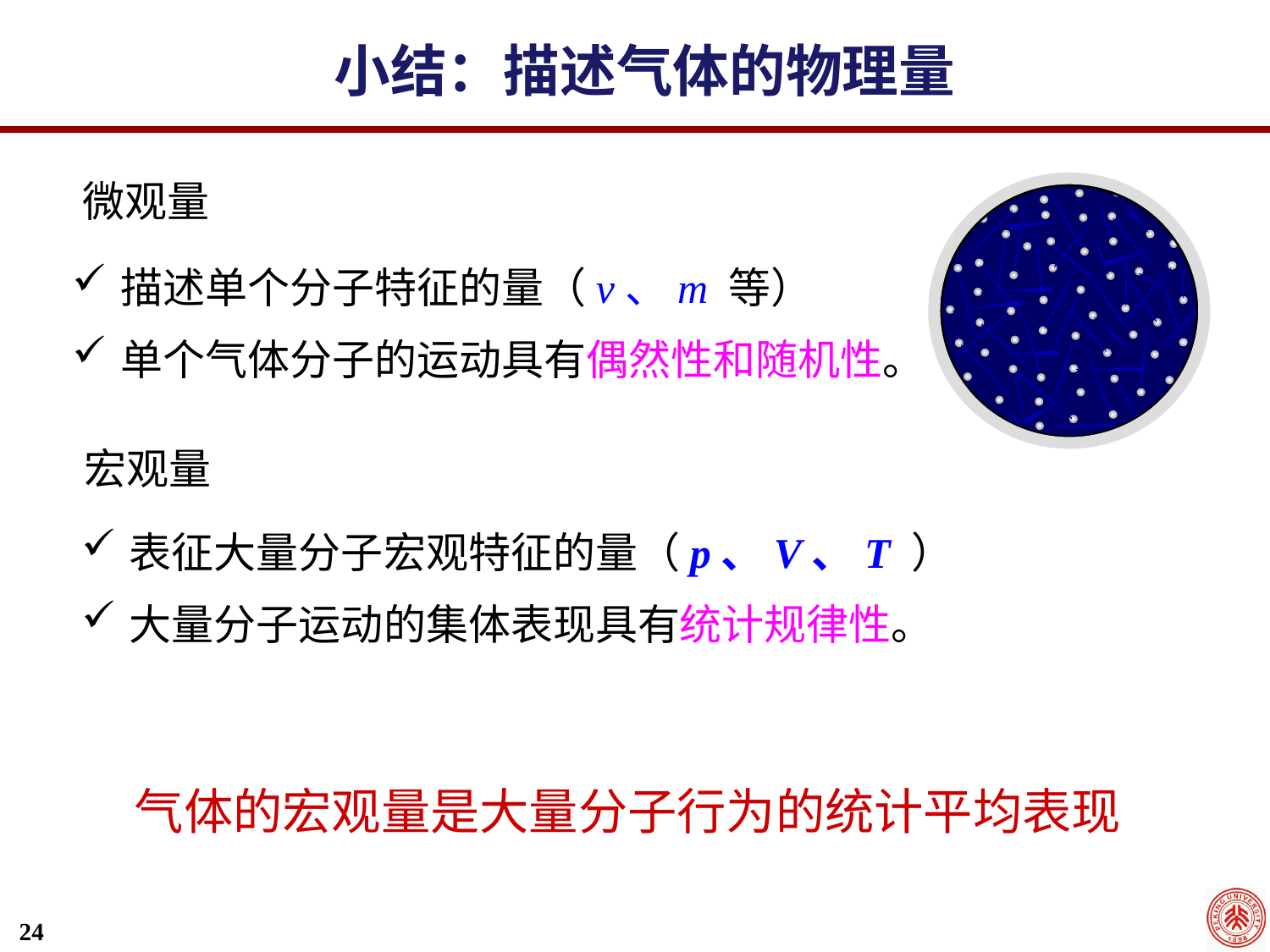

小结：描述气体的物理量

微观量

描述单个分子特征的量（v、m 等）
单个气体分子的运动具有偶然性和随机性。
宏观量
表征大量分子宏观特征的量（p、V、T ）
大量分子运动的集体表现具有统计规律性。
气体的宏观量是大量分子行为的统计平均表现
24